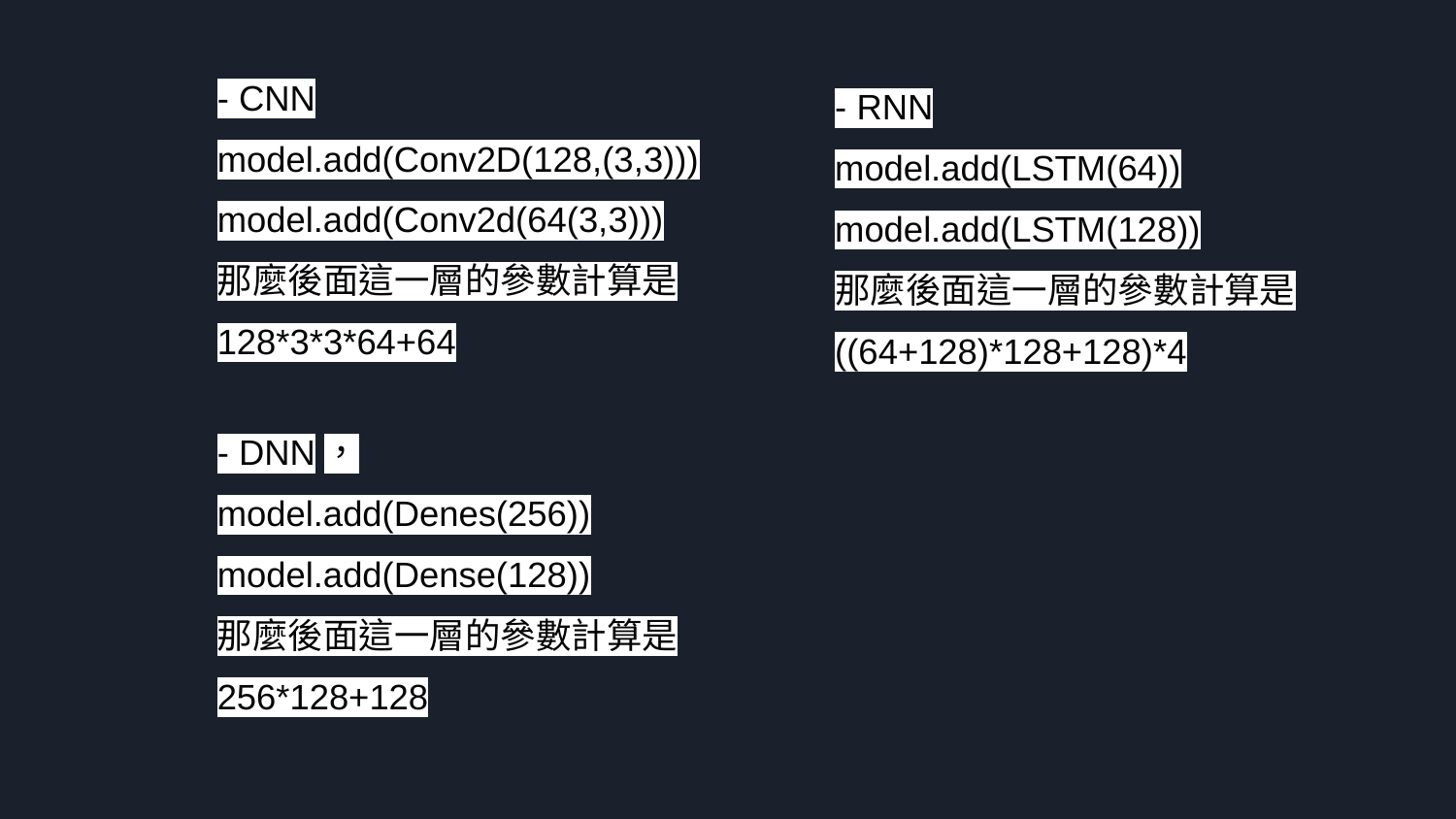

- CNN
model.add(Conv2D(128,(3,3)))
model.add(Conv2d(64(3,3)))
那麼後面這一層的參數計算是
128*3*3*64+64

- RNN
model.add(LSTM(64))
model.add(LSTM(128))
那麼後面這一層的參數計算是
((64+128)*128+128)*4
- DNN，
model.add(Denes(256))
model.add(Dense(128))
那麼後面這一層的參數計算是
256*128+128